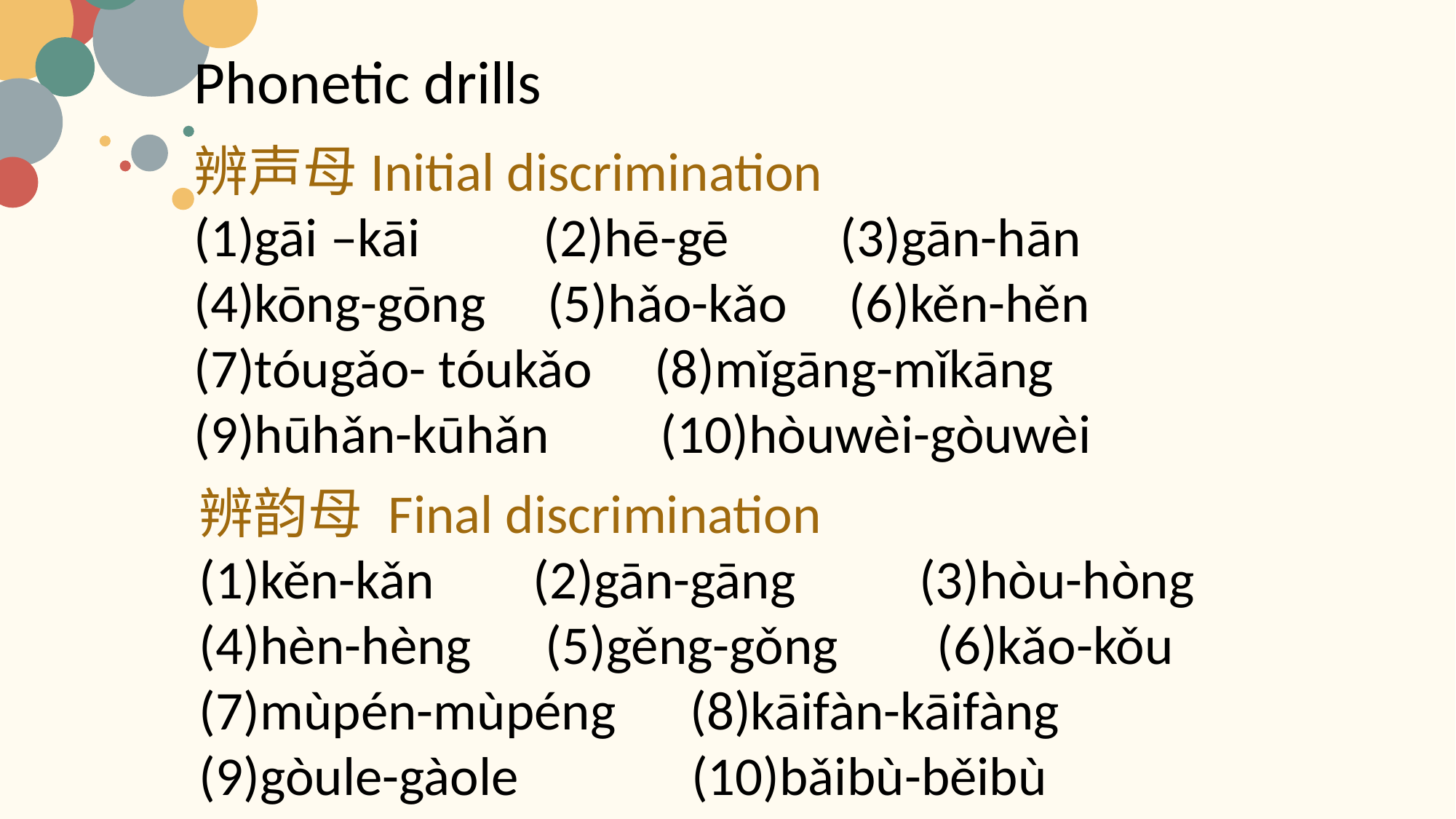

# Phonetic drills
辨声母Initial discrimination
(1)gāi –kāi          (2)hē-gē         (3)gān-hān
(4)kōng-gōng     (5)hǎo-kǎo     (6)kěn-hěn
(7)tóugǎo- tóukǎo     (8)mǐgāng-mǐkāng     (9)hūhǎn-kūhǎn         (10)hòuwèi-gòuwèi
辨韵母 Final discrimination
kěn-kǎn        (2)gān-gāng          (3)hòu-hòng
(4)hèn-hèng      (5)gěng-gǒng        (6)kǎo-kǒu
(7)mùpén-mùpéng      (8)kāifàn-kāifàng
(9)gòule-gàole              (10)bǎibù-běibù